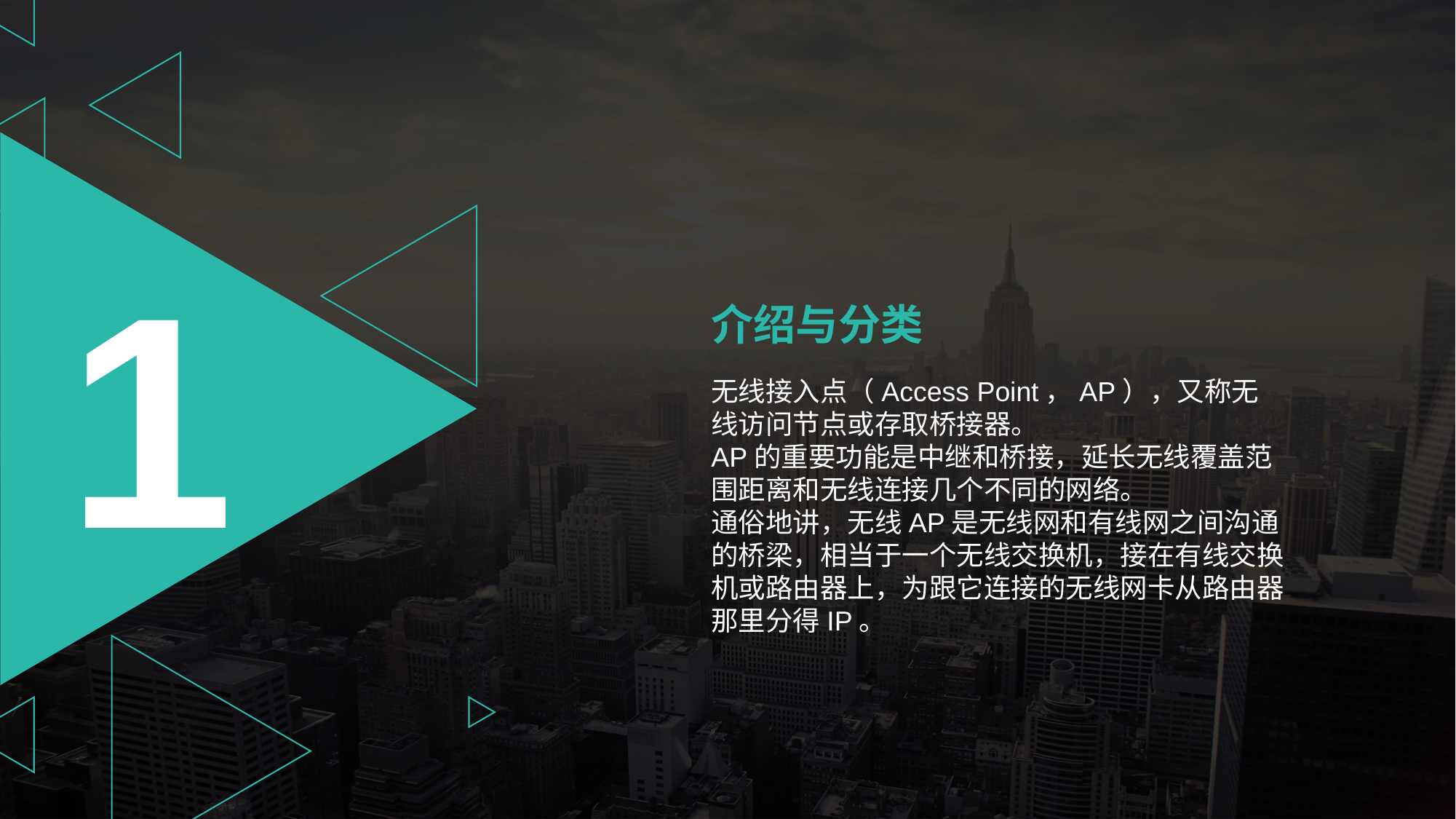

1
介绍与分类
无线接入点（Access Point，AP），又称无线访问节点或存取桥接器。
AP的重要功能是中继和桥接，延长无线覆盖范围距离和无线连接几个不同的网络。
通俗地讲，无线AP是无线网和有线网之间沟通的桥梁，相当于一个无线交换机，接在有线交换机或路由器上，为跟它连接的无线网卡从路由器那里分得IP。